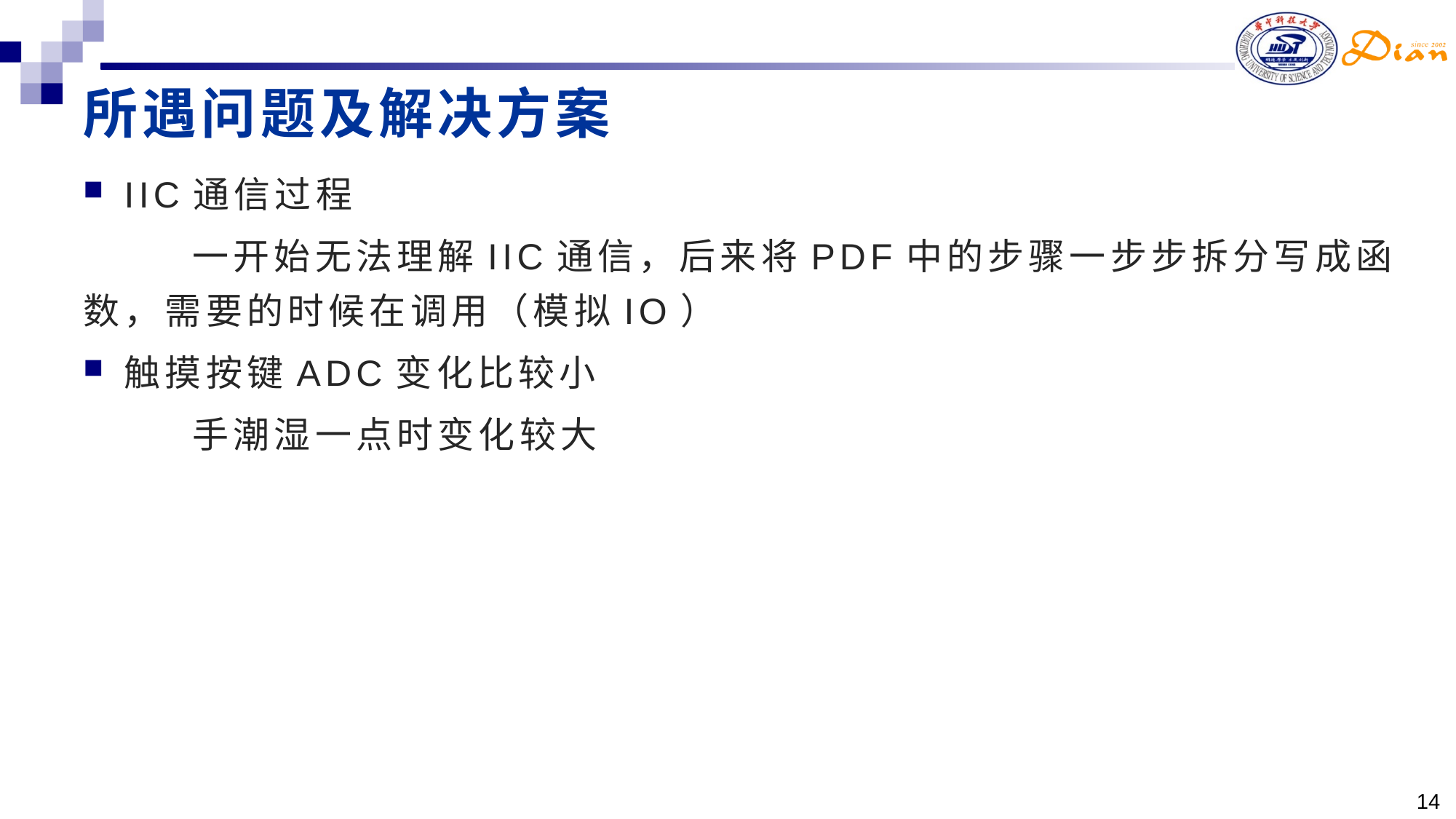

# 所遇问题及解决方案

IIC通信过程
	一开始无法理解IIC通信，后来将PDF中的步骤一步步拆分写成函数，需要的时候在调用（模拟IO）
触摸按键ADC变化比较小
	手潮湿一点时变化较大

14